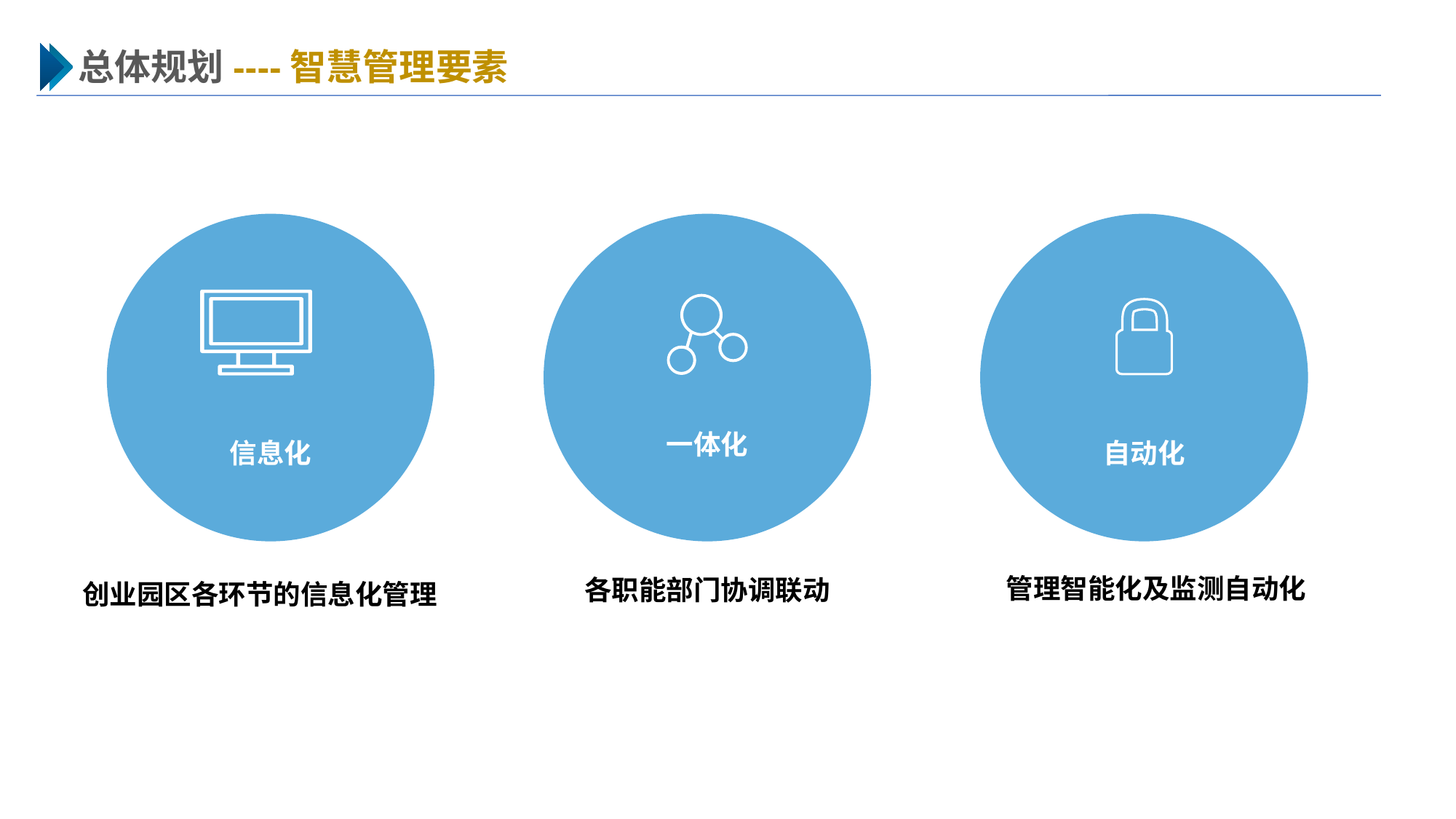

总体规划----智慧管理要素
信息化

创业园区各环节的信息化管理
一体化

      各职能部门协调联动
自动化

 管理智能化及监测自动化